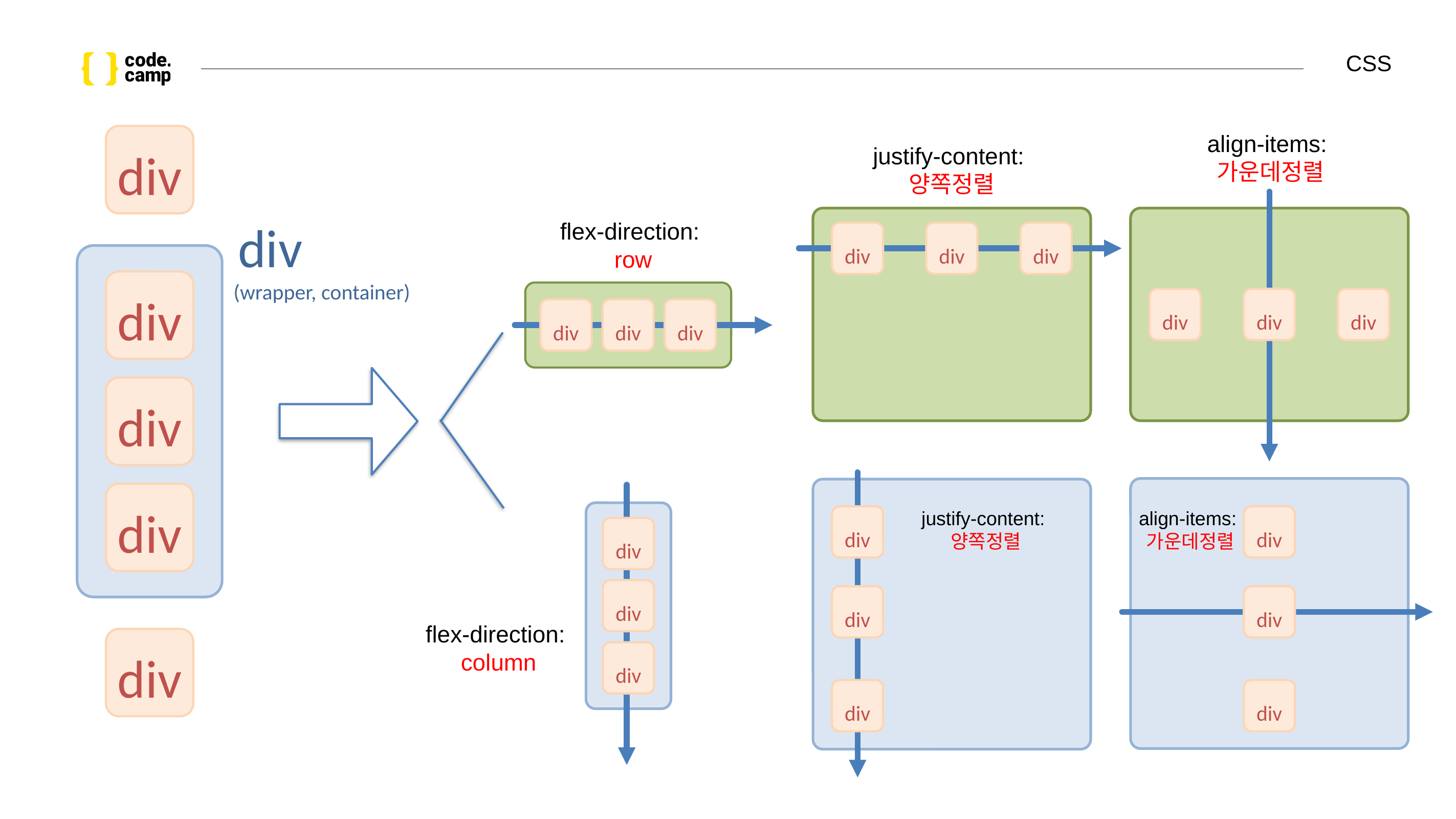

# CSS

align-items:
가운데정렬
div
justify-content:
양쪽정렬

flex-direction:
row
  div
    (wrapper, container)

div
div
div

div
div
div
div
div
div
div

div

div

justify-content:
양쪽정렬
align-items:
가운데정렬

div
div
div
div
div
div
flex-direction:
column

div
div
div
div